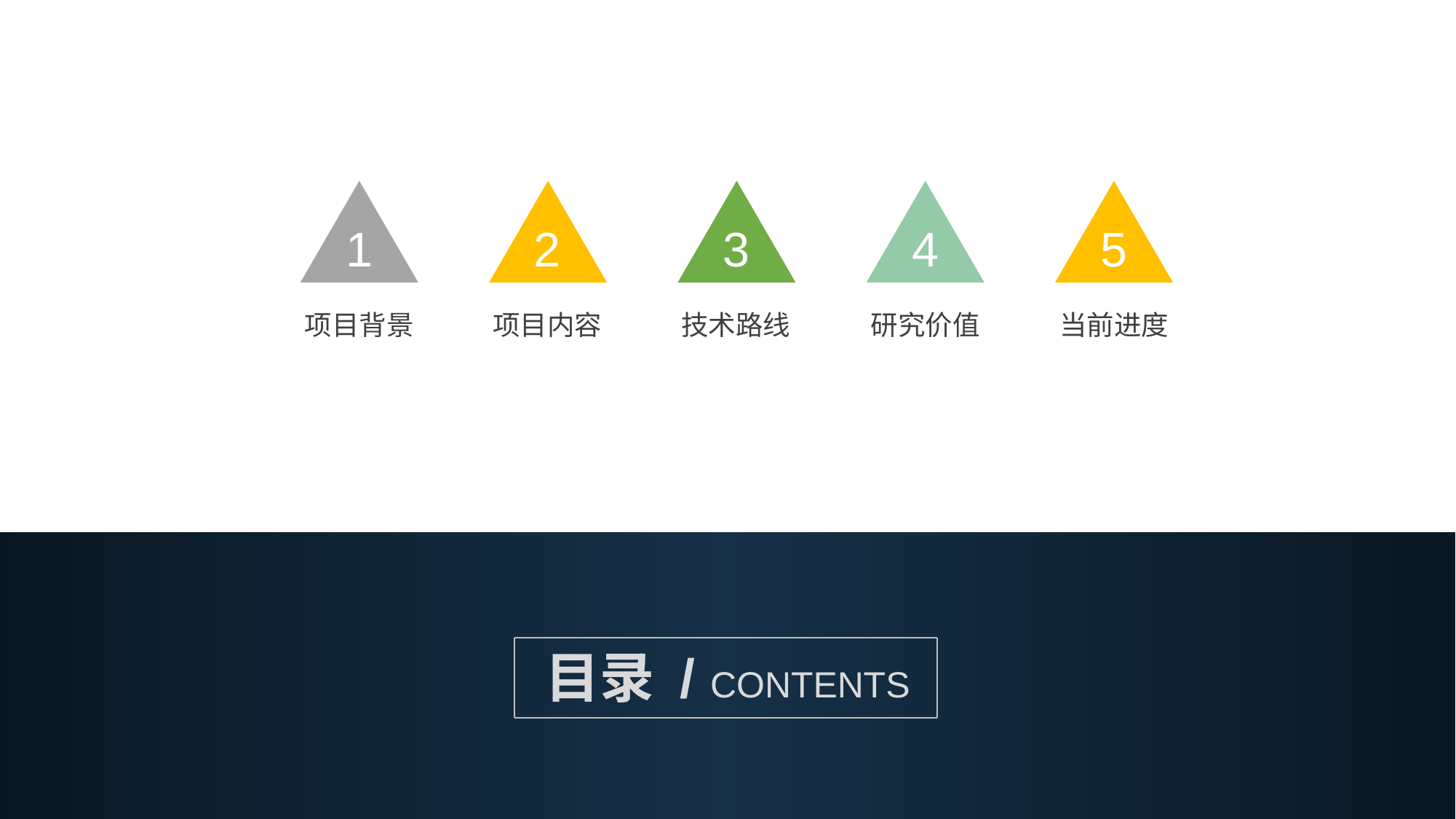

1

2

3

4

5
项目背景
项目内容
技术路线
研究价值

当前进度
目录 / CONTENTS